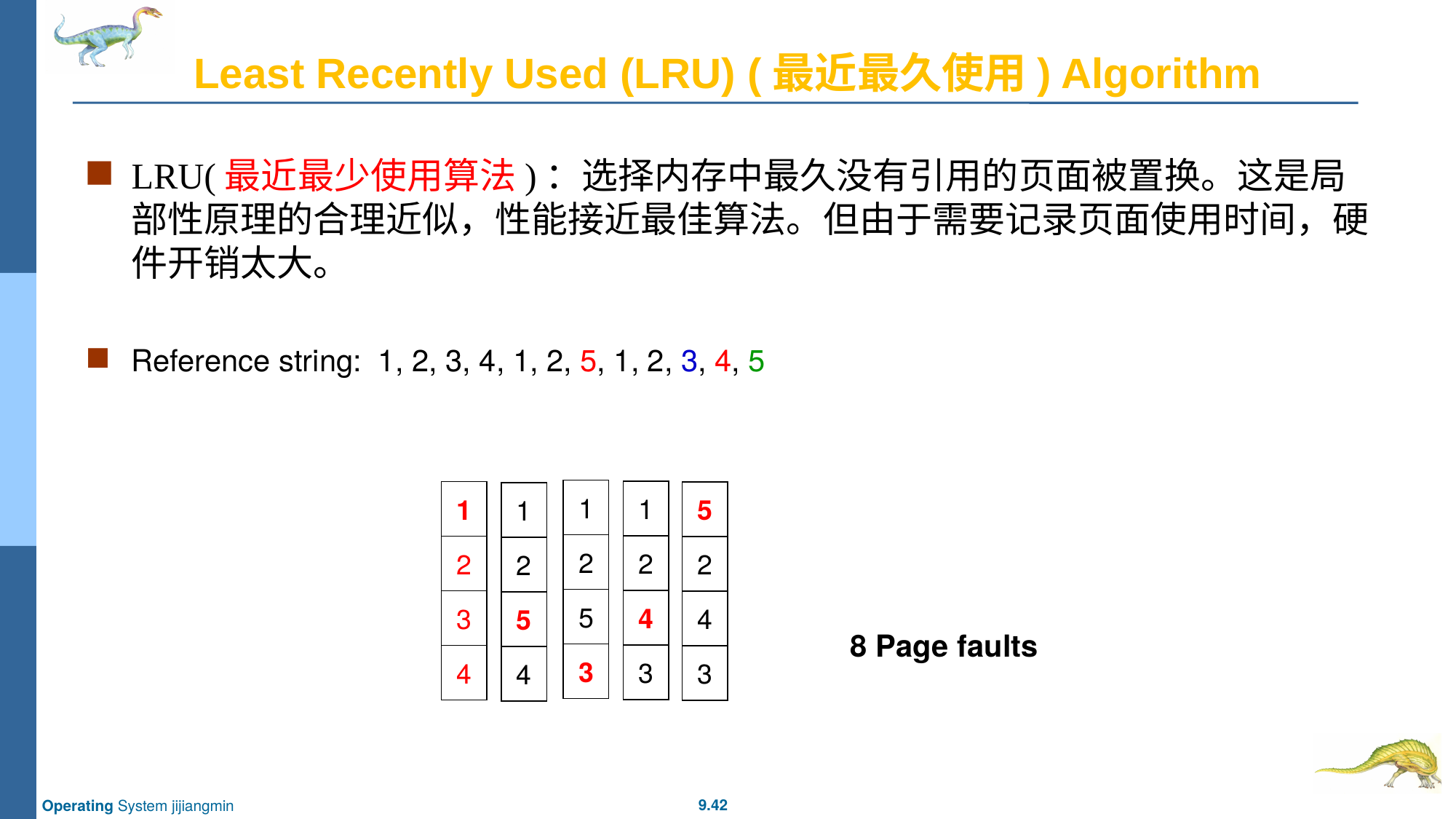

# Least Recently Used (LRU) (最近最久使用) Algorithm
LRU(最近最少使用算法)：选择内存中最久没有引用的页面被置换。这是局部性原理的合理近似，性能接近最佳算法。但由于需要记录页面使用时间，硬件开销太大。

Reference string:  1, 2, 3, 4, 1, 2, 5, 1, 2, 3, 4, 5

1
1
1
5
1
2
2
2
2
2
5
4
3
4
5
8 Page faults
3
3
4
3
4